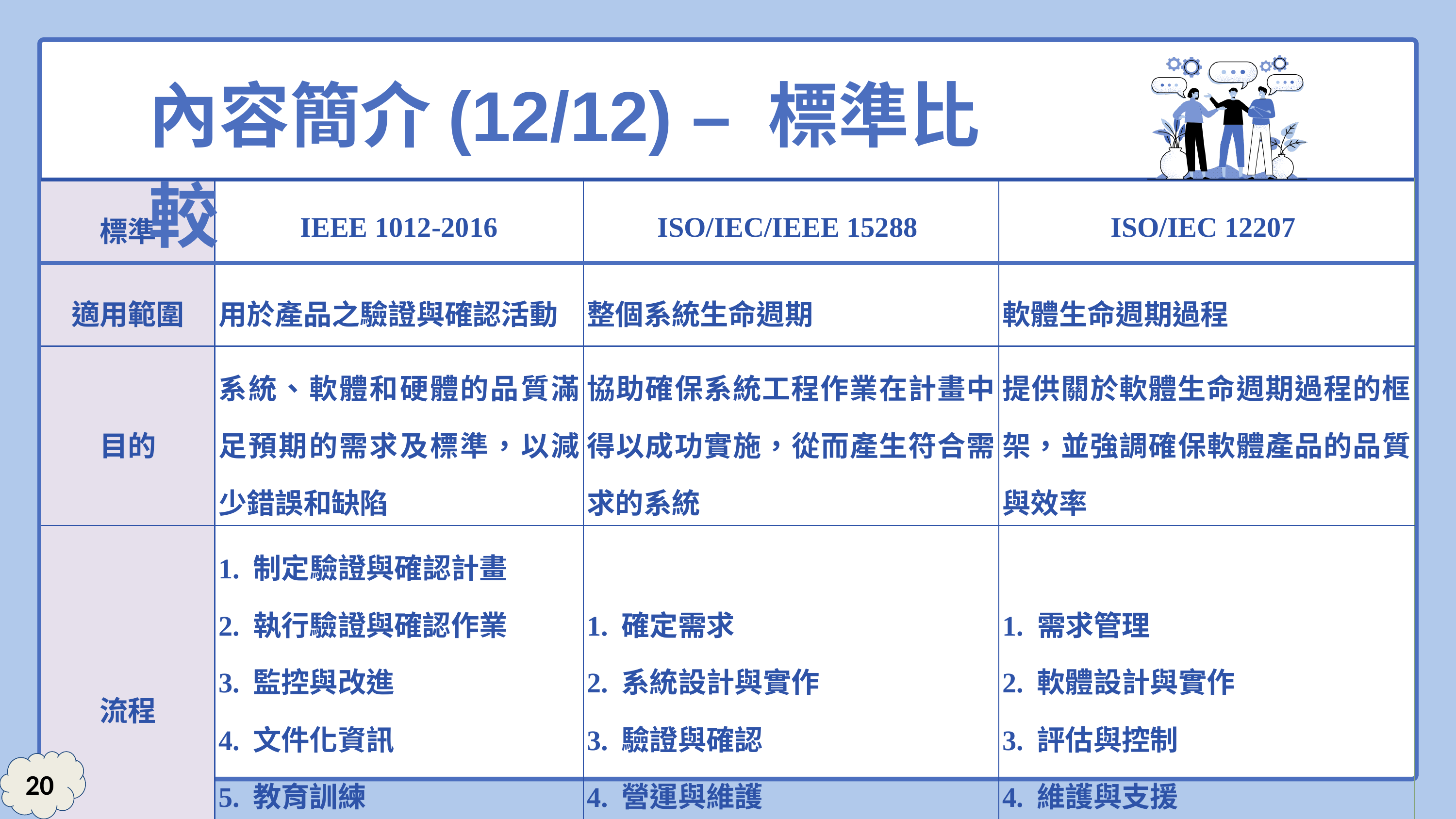

內容簡介(12/12) – 標準比較

| 標準 | IEEE 1012-2016 | ISO/IEC/IEEE 15288 | ISO/IEC 12207 |
| --- | --- | --- | --- |
| 適用範圍 | 用於產品之驗證與確認活動 | 整個系統生命週期 | 軟體生命週期過程 |
| 目的 | 系統、軟體和硬體的品質滿足預期的需求及標準，以減少錯誤和缺陷 | 協助確保系統工程作業在計畫中得以成功實施，從而產生符合需求的系統 | 提供關於軟體生命週期過程的框架，並強調確保軟體產品的品質與效率 |
| 流程 | 1. 制定驗證與確認計畫 2. 執行驗證與確認作業 3. 監控與改進 4. 文件化資訊 5. 教育訓練 6. 稽核 | 1. 確定需求 2. 系統設計與實作 3. 驗證與確認 4. 營運與維護 | 1. 需求管理 2. 軟體設計與實作 3. 評估與控制 4. 維護與支援 |
20